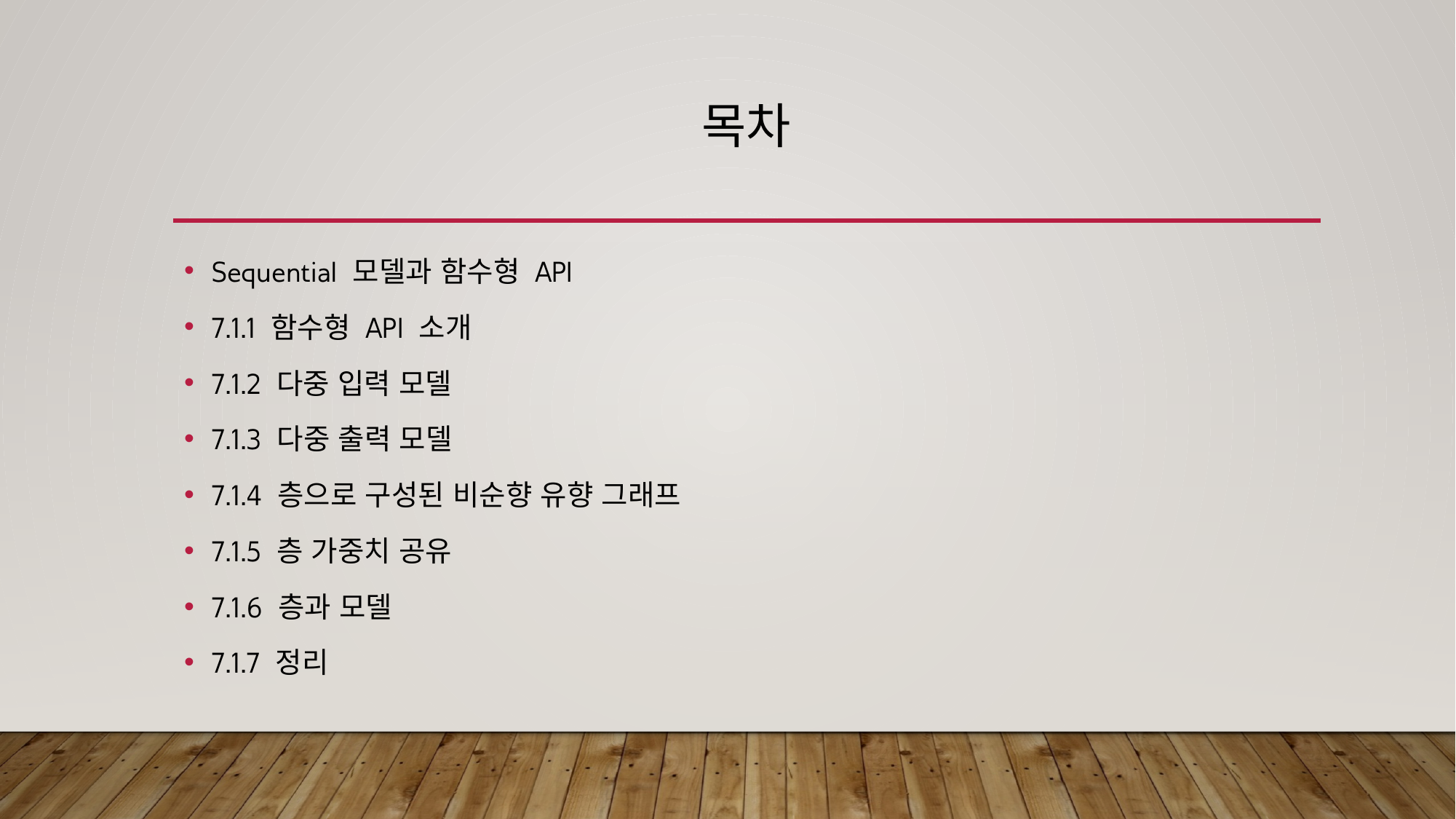

# 목차
Sequential 모델과 함수형 API
7.1.1 함수형 API 소개
7.1.2 다중 입력 모델
7.1.3 다중 출력 모델
7.1.4 층으로 구성된 비순향 유향 그래프
7.1.5 층 가중치 공유
7.1.6 층과 모델
7.1.7 정리